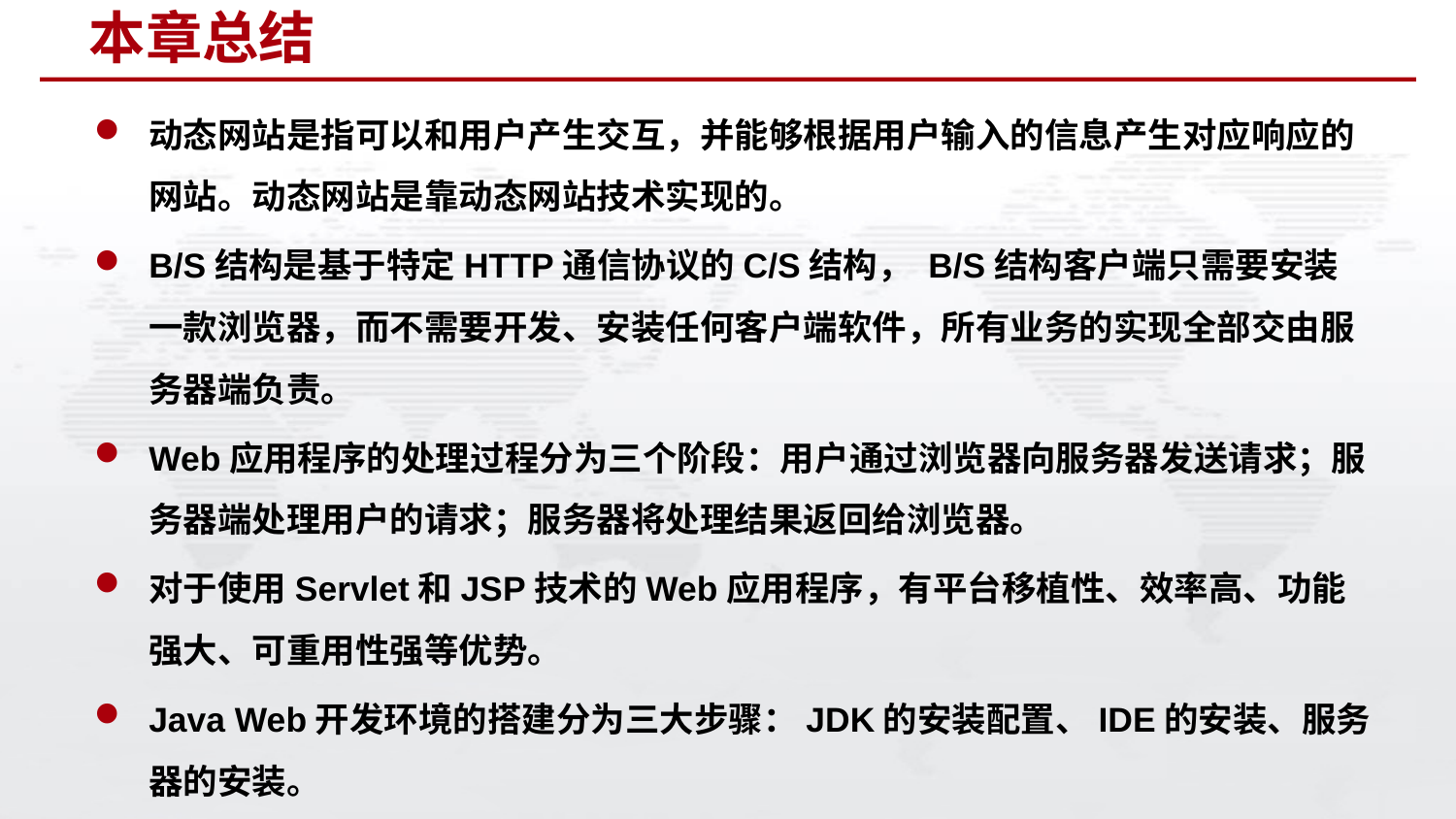

# 本章总结
动态网站是指可以和用户产生交互，并能够根据用户输入的信息产生对应响应的网站。动态网站是靠动态网站技术实现的。
B/S结构是基于特定HTTP通信协议的C/S结构， B/S结构客户端只需要安装一款浏览器，而不需要开发、安装任何客户端软件，所有业务的实现全部交由服务器端负责。
Web应用程序的处理过程分为三个阶段：用户通过浏览器向服务器发送请求；服务器端处理用户的请求；服务器将处理结果返回给浏览器。
对于使用Servlet和JSP技术的Web应用程序，有平台移植性、效率高、功能强大、可重用性强等优势。
Java Web开发环境的搭建分为三大步骤：JDK的安装配置、IDE的安装、服务器的安装。